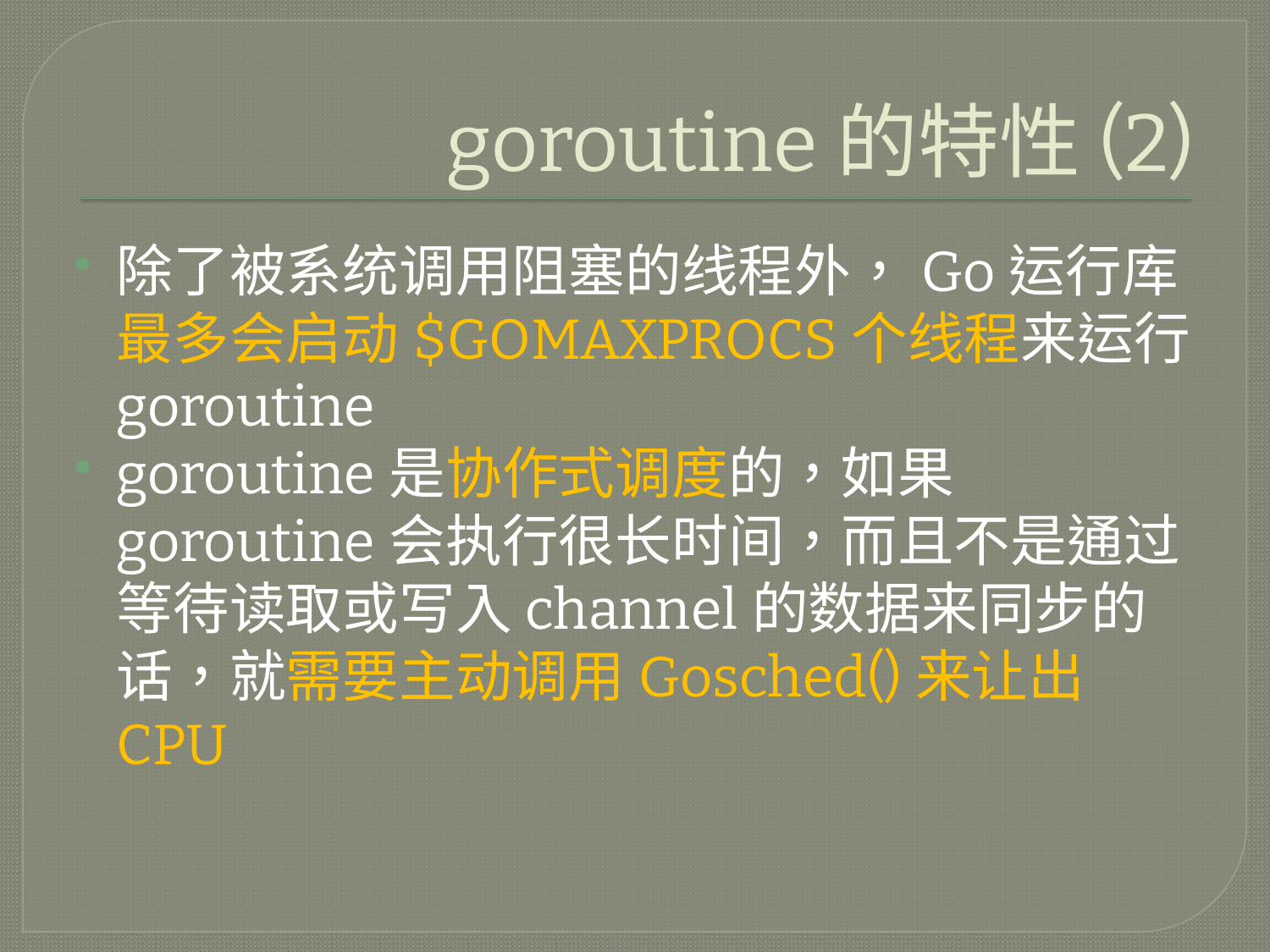

# goroutine的特性(2)
除了被系统调用阻塞的线程外，Go运行库最多会启动$GOMAXPROCS个线程来运行goroutine
goroutine是协作式调度的，如果goroutine会执行很长时间，而且不是通过等待读取或写入channel的数据来同步的话，就需要主动调用Gosched()来让出CPU